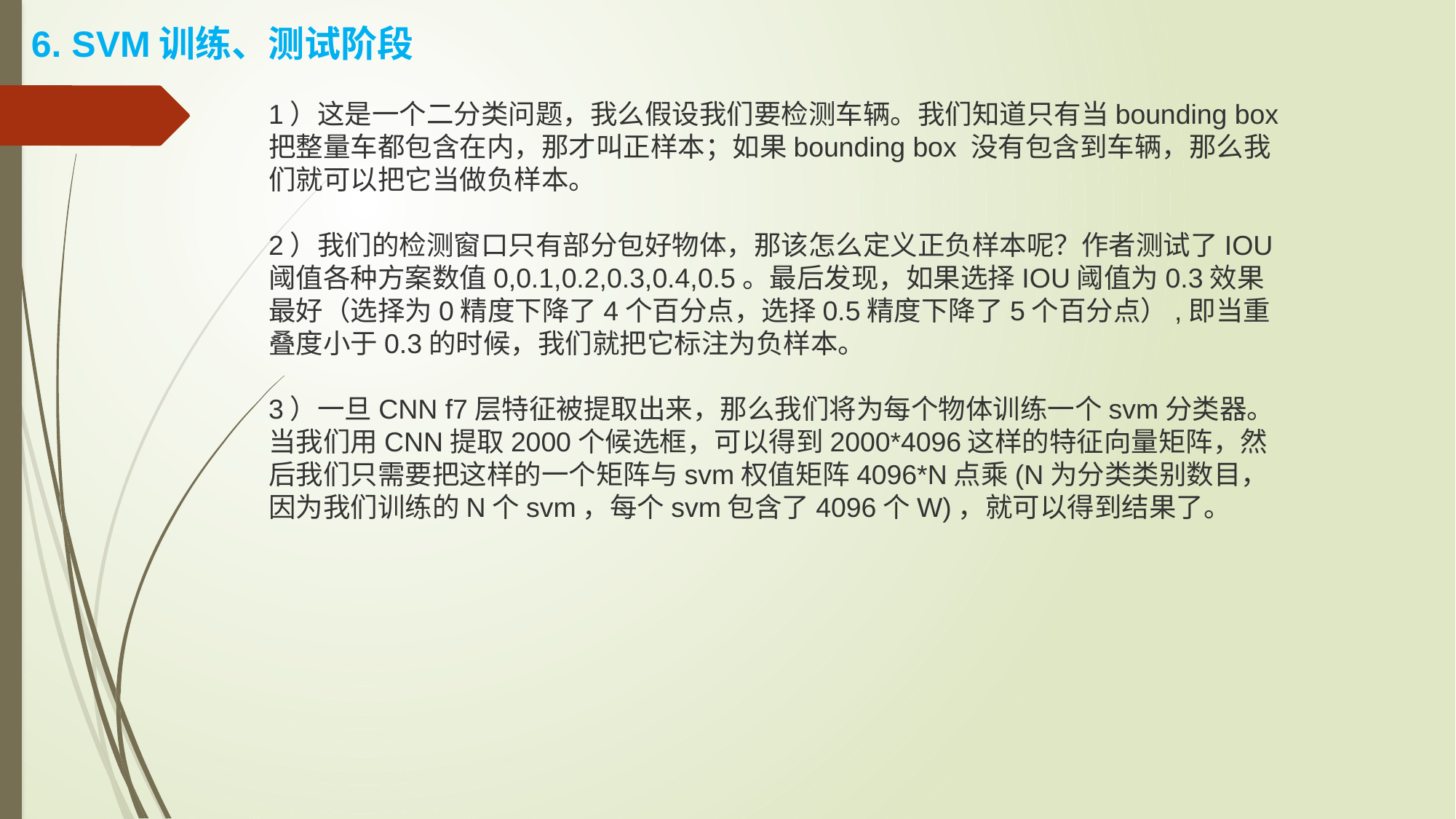

6. SVM训练、测试阶段
1）这是一个二分类问题，我么假设我们要检测车辆。我们知道只有当bounding box把整量车都包含在内，那才叫正样本；如果bounding box 没有包含到车辆，那么我们就可以把它当做负样本。

2）我们的检测窗口只有部分包好物体，那该怎么定义正负样本呢？作者测试了IOU阈值各种方案数值0,0.1,0.2,0.3,0.4,0.5。最后发现，如果选择IOU阈值为0.3效果最好（选择为0精度下降了4个百分点，选择0.5精度下降了5个百分点）,即当重叠度小于0.3的时候，我们就把它标注为负样本。

3）一旦CNN f7层特征被提取出来，那么我们将为每个物体训练一个svm分类器。当我们用CNN提取2000个候选框，可以得到2000*4096这样的特征向量矩阵，然后我们只需要把这样的一个矩阵与svm权值矩阵4096*N点乘(N为分类类别数目，因为我们训练的N个svm，每个svm包含了4096个W)，就可以得到结果了。